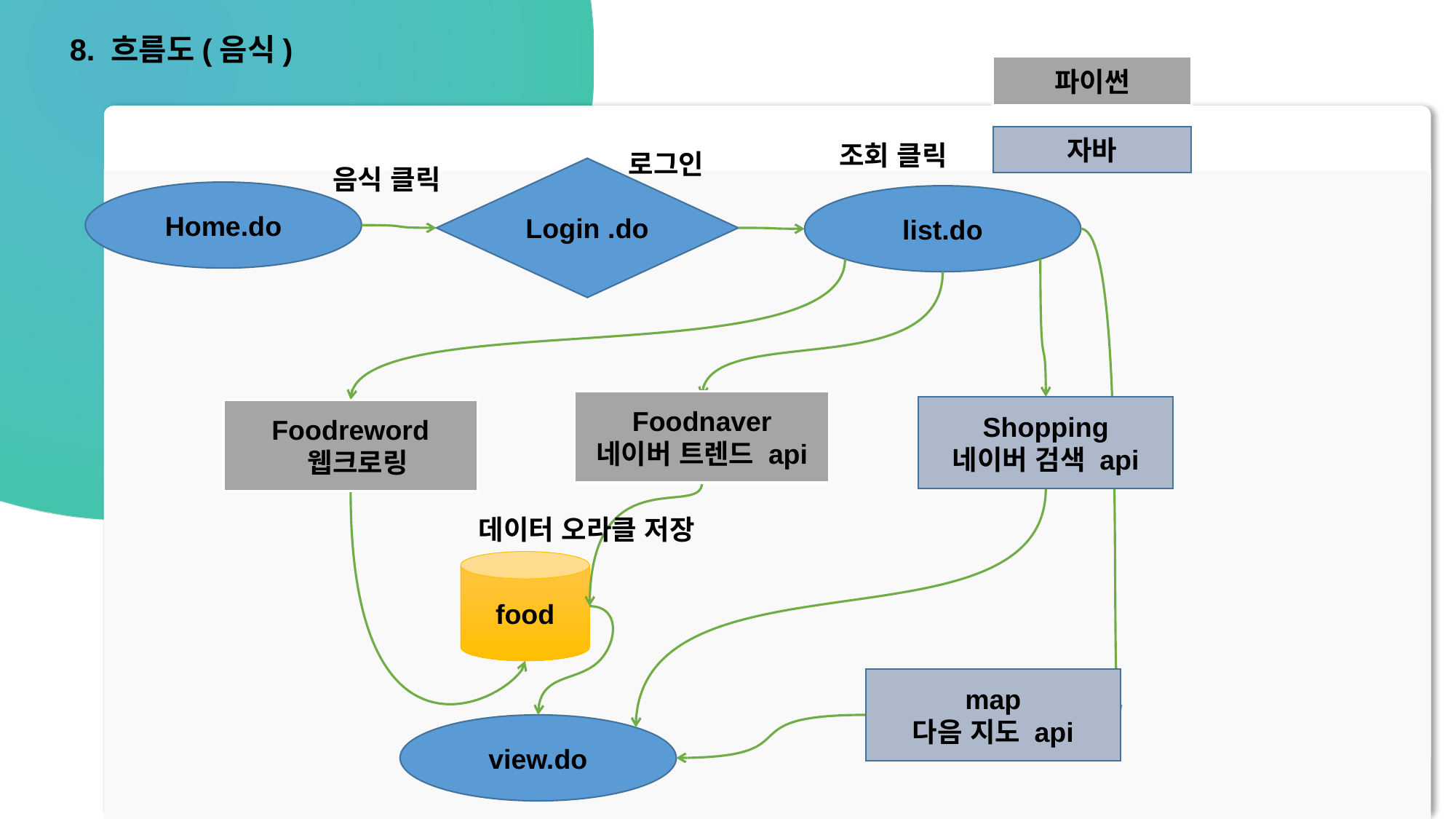

8. 흐름도(음식)
파이썬
자바
조회 클릭
로그인
음식 클릭
Login .do

Home.do
list.do

Foodnaver
네이버 트렌드 api
Shopping
네이버 검색 api
Foodreword
 웹크로링
데이터 오라클 저장
food
map
다음 지도 api
view.do